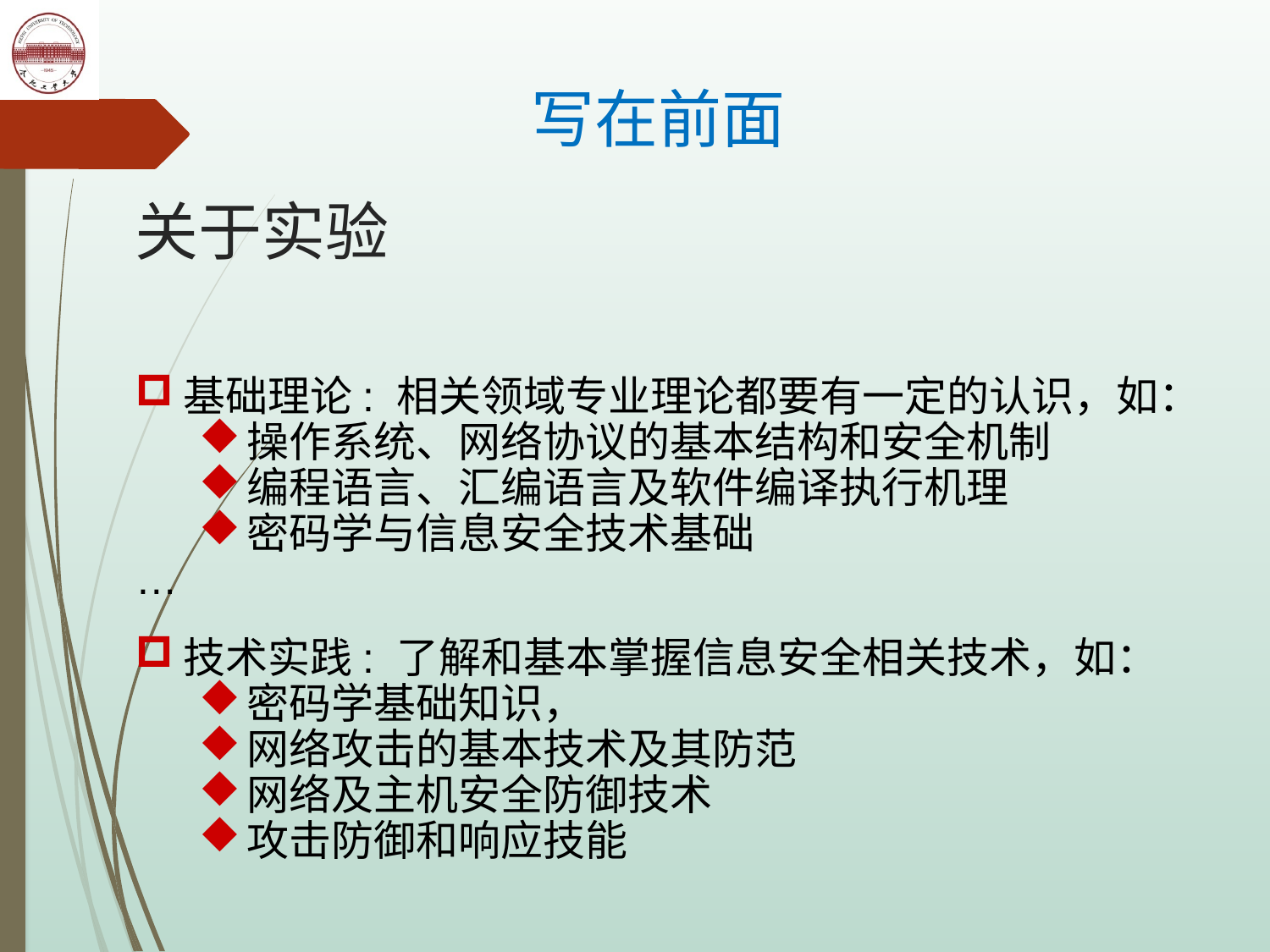

# 写在前面
关于实验
基础理论: 相关领域专业理论都要有一定的认识，如：
操作系统、网络协议的基本结构和安全机制
编程语言、汇编语言及软件编译执行机理
密码学与信息安全技术基础
…
技术实践: 了解和基本掌握信息安全相关技术，如：
密码学基础知识，
网络攻击的基本技术及其防范
网络及主机安全防御技术
攻击防御和响应技能